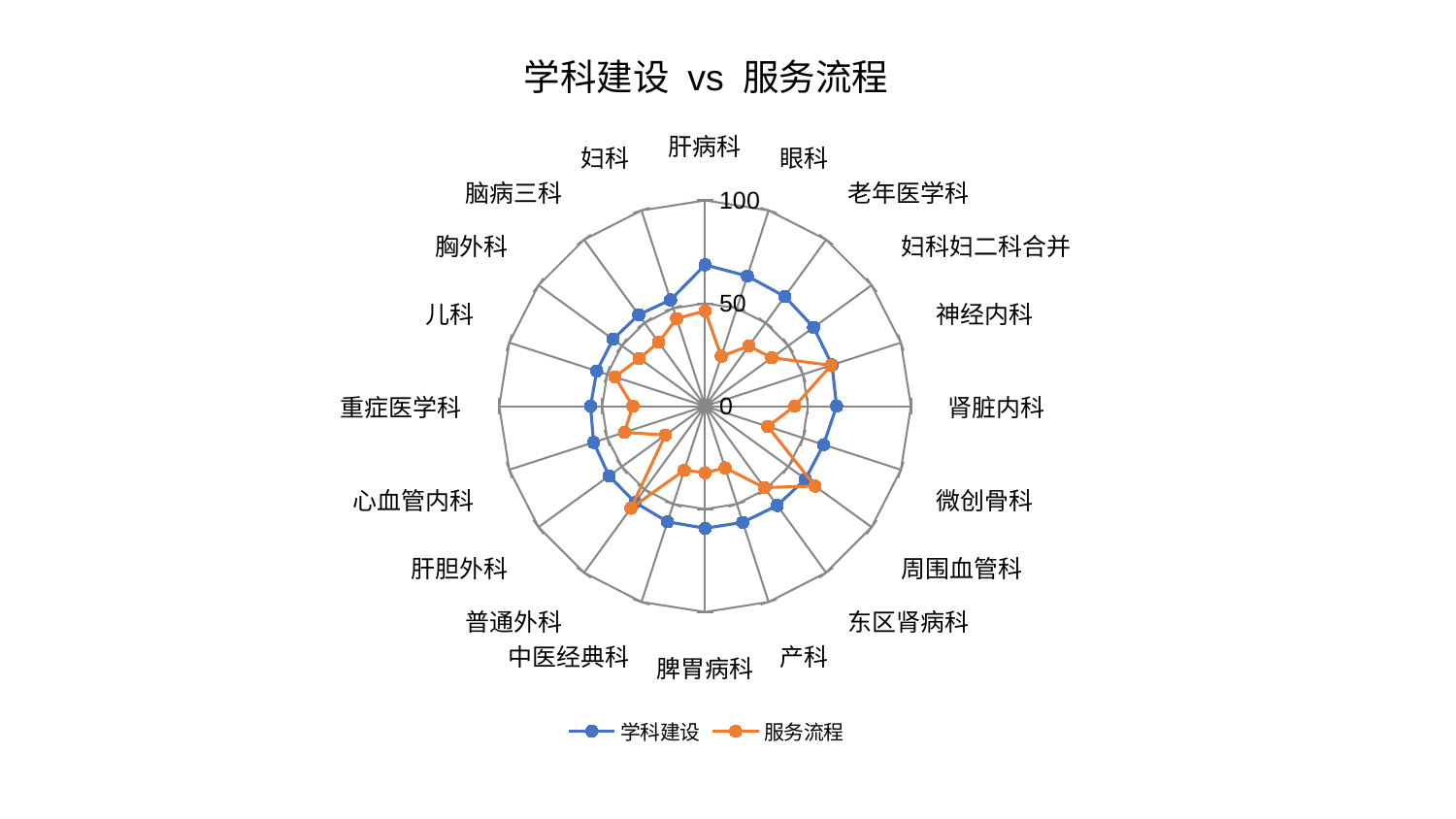

### Chart: 学科建设 vs 服务流程

| Category | 学科建设 | 服务流程 |
|---|---|---|
| 肝病科 | 68.67683391648326 | 46.35156935371871 |
| 眼科 | 66.49835233665182 | 25.479233240994436 |
| 老年医学科 | 65.86682642225396 | 36.15069849455623 |
| 妇科妇二科合并 | 65.17868956440775 | 40.04490653544548 |
| 神经内科 | 64.85231487515505 | 64.41416495354778 |
| 肾脏内科 | 63.874222721086426 | 43.548346028360214 |
| 微创骨科 | 60.52541932824534 | 32.02987585035723 |
| 周围血管科 | 60.28182430112331 | 66.05026334595824 |
| 东区肾病科 | 59.63331782829346 | 48.89807720205817 |
| 产科 | 59.34771141226568 | 31.578877728382906 |
| 脾胃病科 | 59.326118350749745 | 32.319838049468075 |
| 中医经典科 | 59.067786600877305 | 32.73435583132601 |
| 普通外科 | 57.83411429421969 | 61.29282781816333 |
| 肝胆外科 | 57.658249496107125 | 23.893271003935876 |
| 心血管内科 | 56.94864213797216 | 41.22128212647199 |
| 重症医学科 | 55.63231541110308 | 35.07474617082713 |
| 儿科 | 55.34514254102638 | 46.083534243040674 |
| 胸外科 | 55.28394188593106 | 39.49799753286764 |
| 脑病三科 | 54.91108467128158 | 38.40051633092641 |
| 妇科 | 54.30393865728363 | 44.76440529702693 |
18